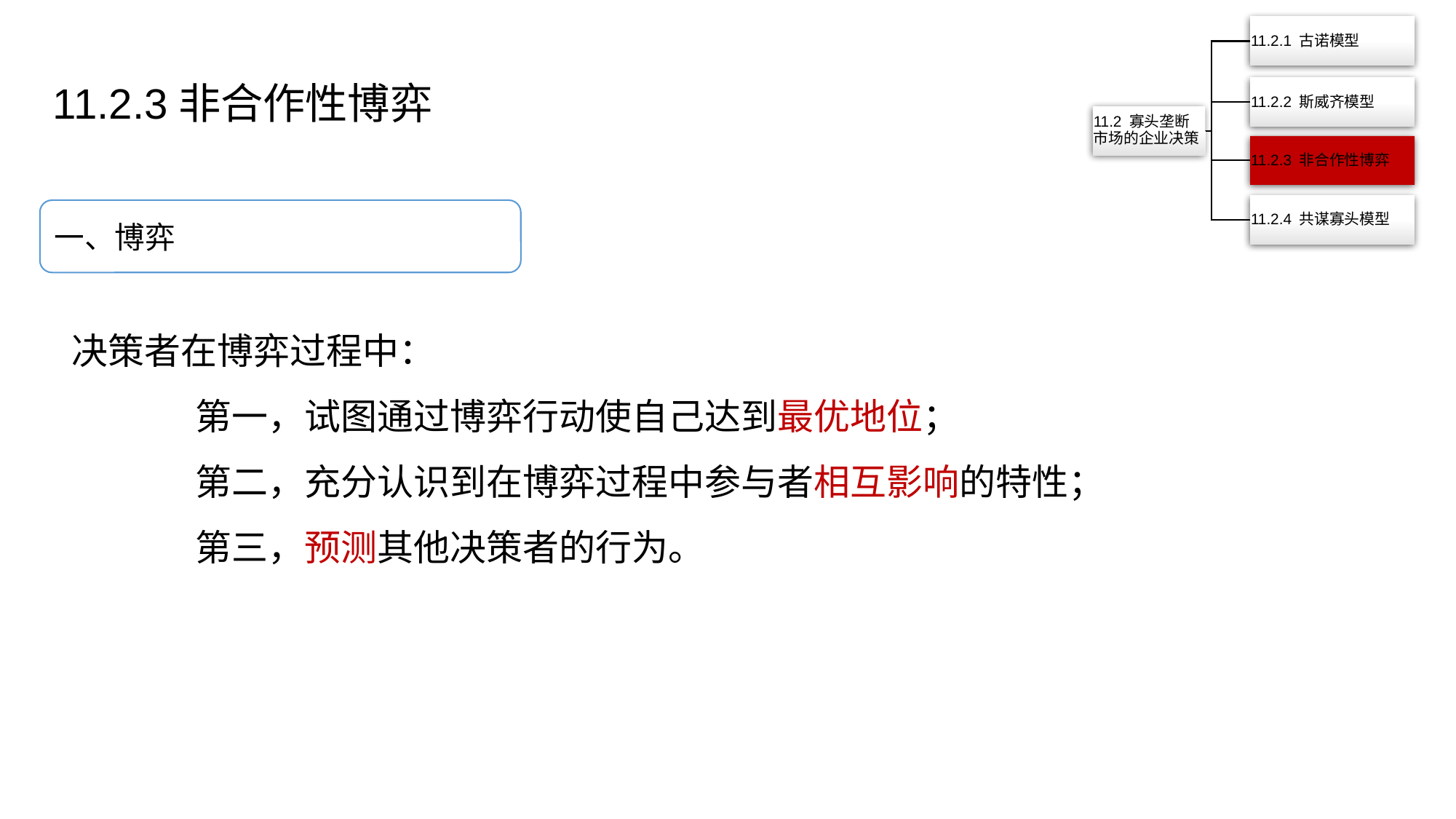

11.2 寡头垄断市场的企业决策
11.2.1 古诺模型
11.2.2 斯威齐模型
11.2.3 非合作性博弈
11.2.4 共谋寡头模型
11.2.3非合作性博弈
一、博弈
决策者在博弈过程中：
              第一，试图通过博弈行动使自己达到最优地位；
              第二，充分认识到在博弈过程中参与者相互影响的特性；
              第三，预测其他决策者的行为。